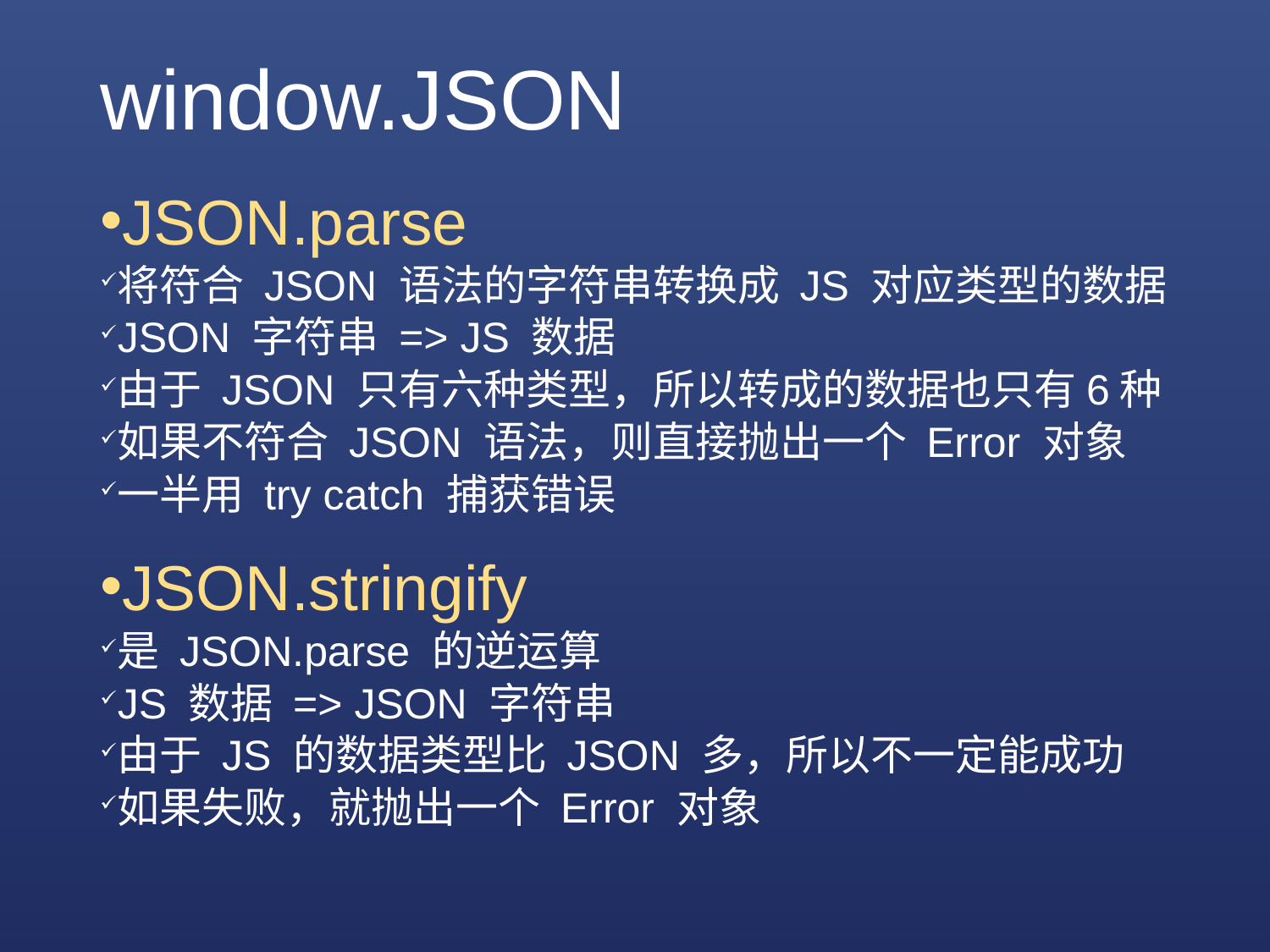

# window.JSON
JSON.parse
将符合 JSON 语法的字符串转换成 JS 对应类型的数据
JSON 字符串 => JS 数据
由于 JSON 只有六种类型，所以转成的数据也只有6种
如果不符合 JSON 语法，则直接抛出一个 Error 对象
一半用 try catch 捕获错误
JSON.stringify
是 JSON.parse 的逆运算
JS 数据 => JSON 字符串
由于 JS 的数据类型比 JSON 多，所以不一定能成功
如果失败，就抛出一个 Error 对象